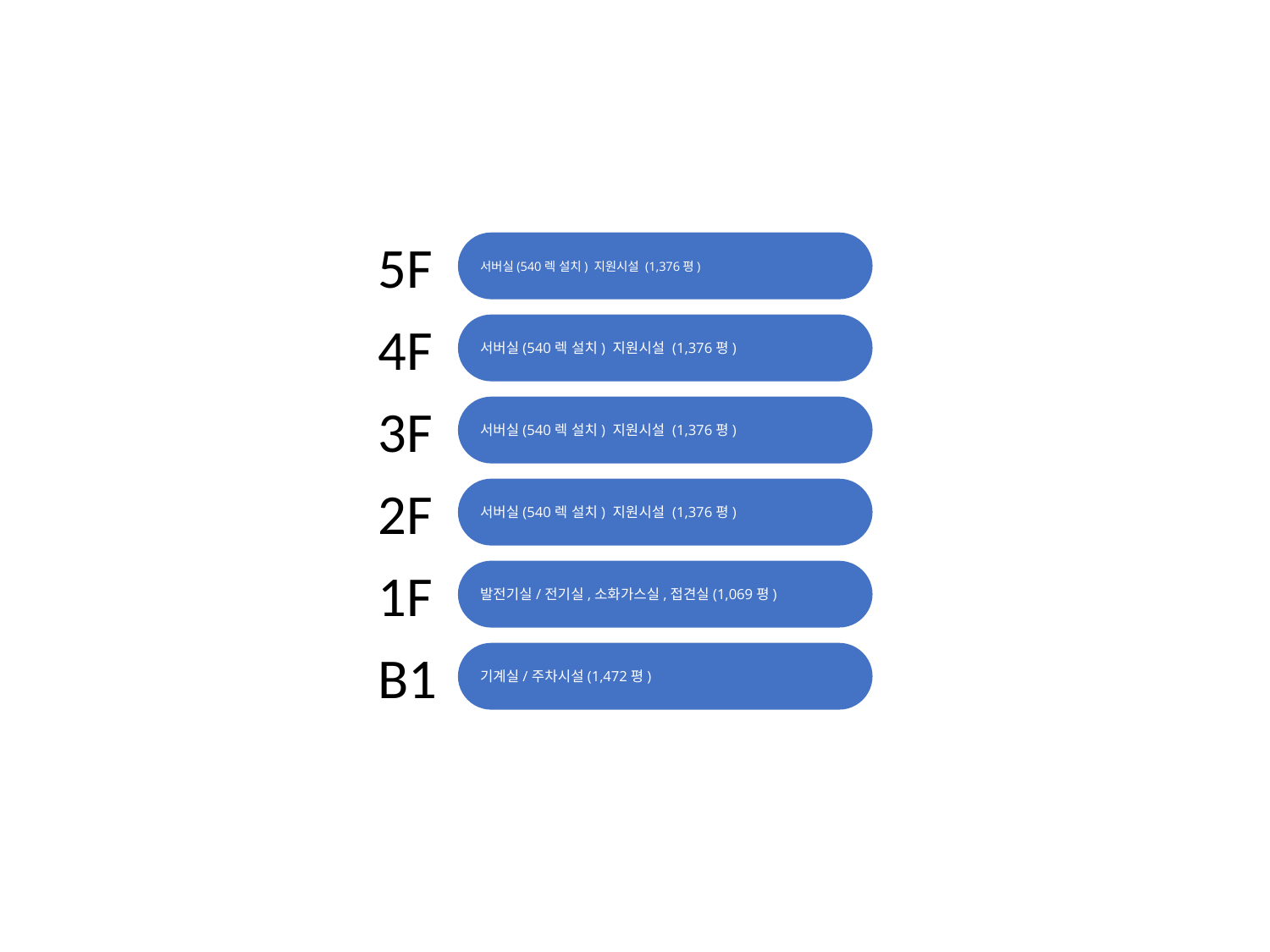

5F
서버실(540렉 설치) 지원시설 (1,376평)
4F
서버실(540렉 설치) 지원시설 (1,376평)
3F
서버실(540렉 설치) 지원시설 (1,376평)
2F
서버실(540렉 설치) 지원시설 (1,376평)
1F
발전기실/전기실,소화가스실,접견실(1,069평)
B1
기계실/주차시설(1,472평)